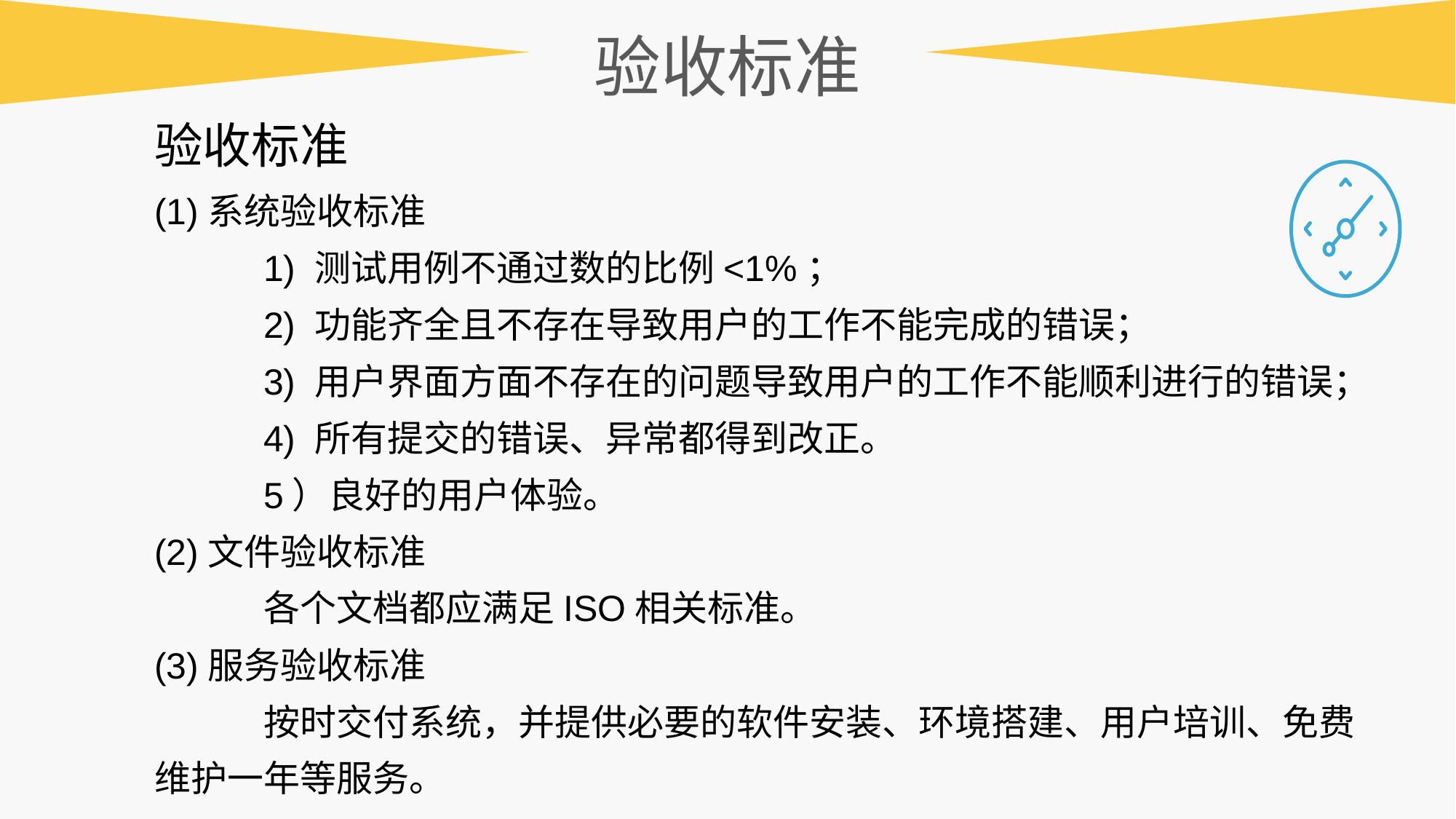

验收标准
验收标准

(1)系统验收标准
	1) 测试用例不通过数的比例<1%；
	2) 功能齐全且不存在导致用户的工作不能完成的错误；
	3) 用户界面方面不存在的问题导致用户的工作不能顺利进行的错误；
	4) 所有提交的错误、异常都得到改正。
	5）良好的用户体验。
(2)文件验收标准
	各个文档都应满足ISO相关标准。
(3)服务验收标准
	按时交付系统，并提供必要的软件安装、环境搭建、用户培训、免费维护一年等服务。